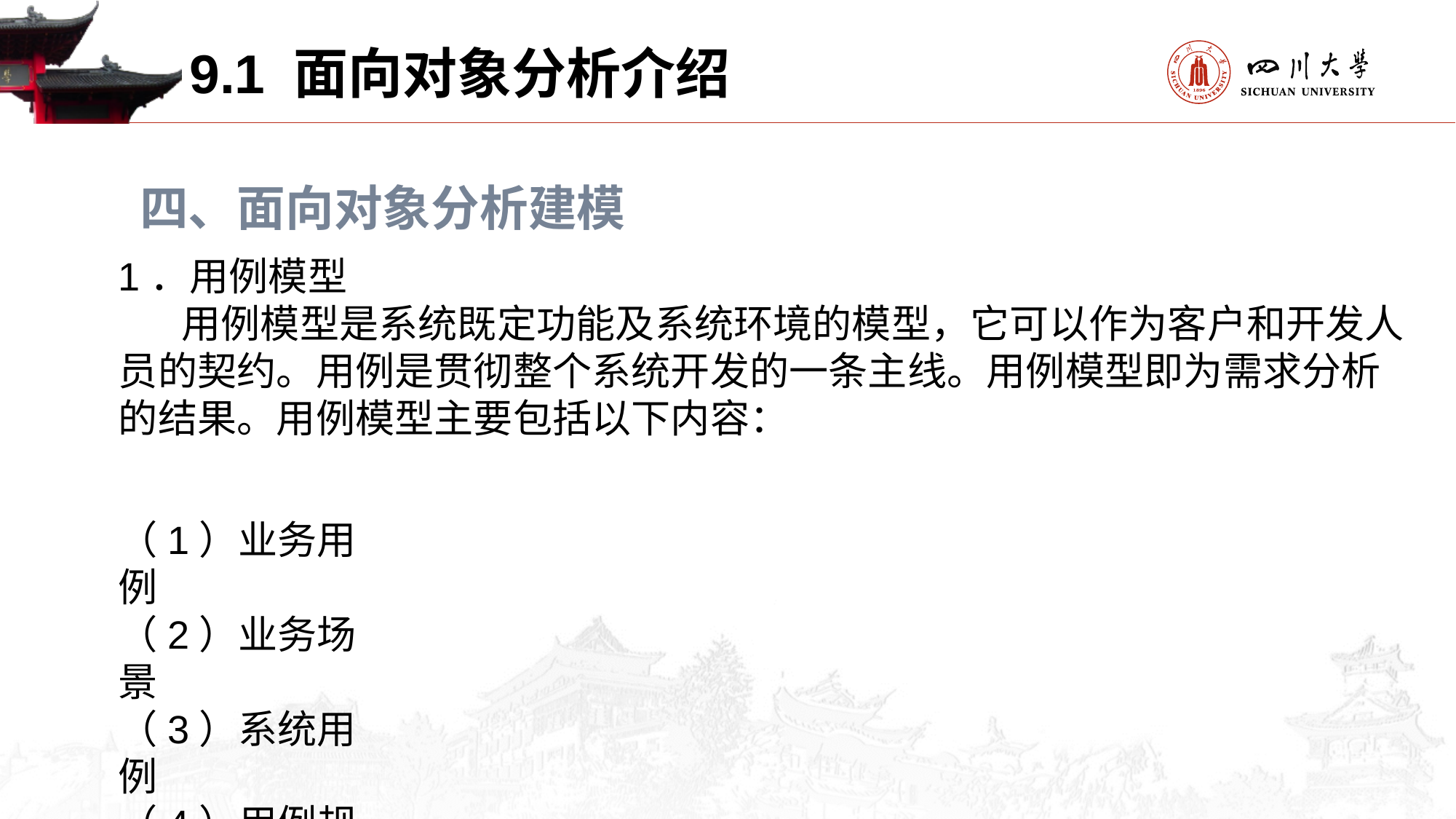

9.1 面向对象分析介绍

四、面向对象分析建模
1．用例模型
      用例模型是系统既定功能及系统环境的模型，它可以作为客户和开发人员的契约。用例是贯彻整个系统开发的一条主线。用例模型即为需求分析的结果。用例模型主要包括以下内容：
（1）业务用例
（2）业务场景
（3）系统用例
（4）用例规约